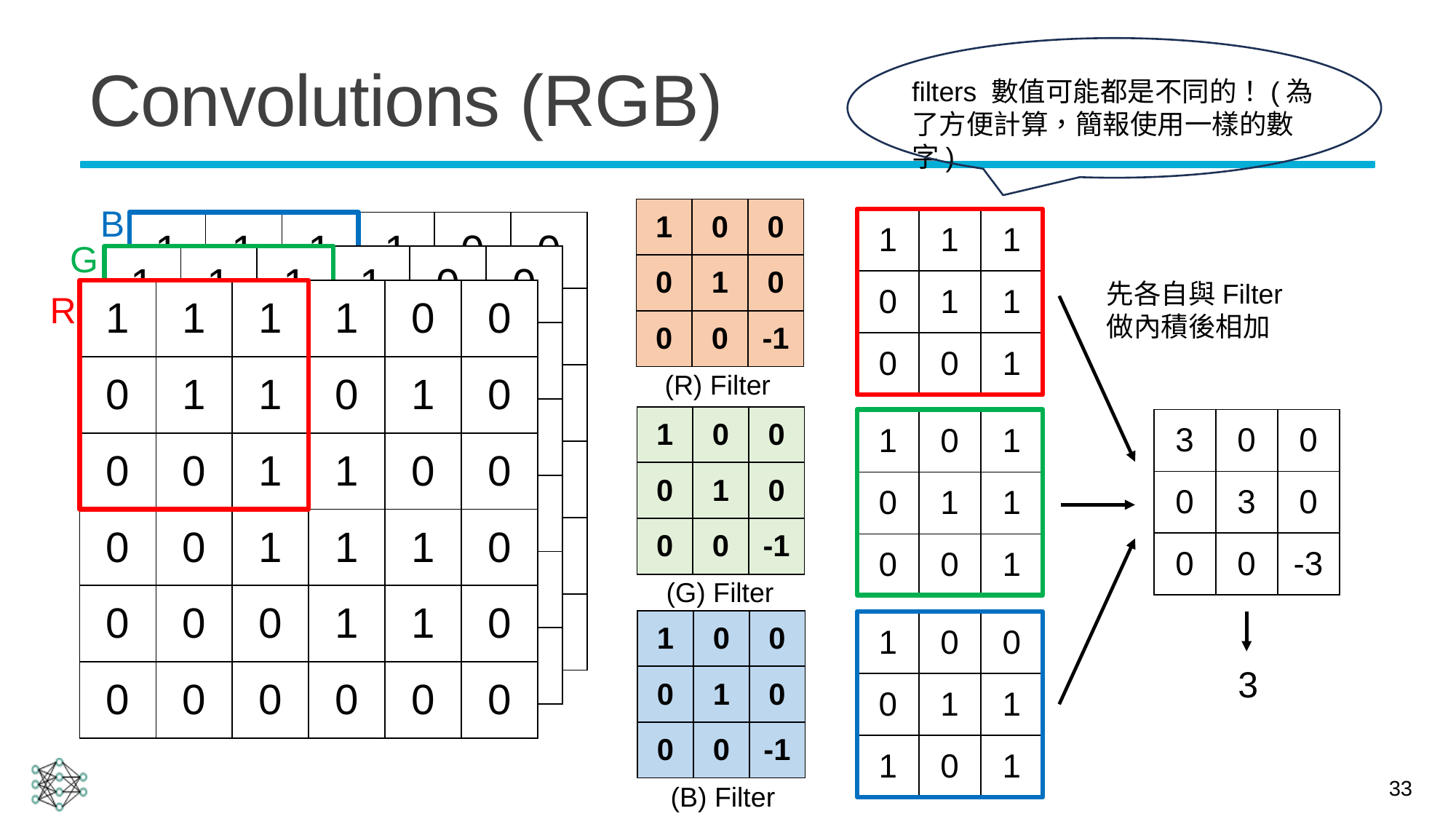

filters 數值可能都是不同的！(為了方便計算，簡報使用一樣的數字)
# Convolutions (RGB)
B
| 1 | 0 | 0 |
| --- | --- | --- |
| 0 | 1 | 0 |
| 0 | 0 | -1 |

| 1 | 1 | 1 |
| --- | --- | --- |
| 0 | 1 | 1 |
| 0 | 0 | 1 |
| 1 | 1 | 1 | 1 | 0 | 0 |
| --- | --- | --- | --- | --- | --- |
| 0 | 1 | 1 | 0 | 1 | 0 |
| 0 | 0 | 1 | 1 | 0 | 0 |
| 0 | 0 | 1 | 1 | 1 | 0 |
| 0 | 0 | 0 | 1 | 1 | 0 |
| 0 | 0 | 0 | 0 | 0 | 0 |

G

| 1 | 1 | 1 | 1 | 0 | 0 |
| --- | --- | --- | --- | --- | --- |
| 0 | 1 | 1 | 0 | 1 | 0 |
| 0 | 0 | 1 | 1 | 0 | 0 |
| 0 | 0 | 1 | 1 | 1 | 0 |
| 0 | 0 | 0 | 1 | 1 | 0 |
| 0 | 0 | 0 | 0 | 0 | 0 |
先各自與Filter做內積後相加

| 1 | 1 | 1 | 1 | 0 | 0 |
| --- | --- | --- | --- | --- | --- |
| 0 | 1 | 1 | 0 | 1 | 0 |
| 0 | 0 | 1 | 1 | 0 | 0 |
| 0 | 0 | 1 | 1 | 1 | 0 |
| 0 | 0 | 0 | 1 | 1 | 0 |
| 0 | 0 | 0 | 0 | 0 | 0 |
R
(R) Filter
| 1 | 0 | 0 |
| --- | --- | --- |
| 0 | 1 | 0 |
| 0 | 0 | -1 |

| 3 | 0 | 0 |
| --- | --- | --- |
| 0 | 3 | 0 |
| 0 | 0 | -3 |
| 1 | 0 | 1 |
| --- | --- | --- |
| 0 | 1 | 1 |
| 0 | 0 | 1 |
(G) Filter
| 1 | 0 | 0 |
| --- | --- | --- |
| 0 | 1 | 0 |
| 0 | 0 | -1 |

| 1 | 0 | 0 |
| --- | --- | --- |
| 0 | 1 | 1 |
| 1 | 0 | 1 |
3
33
(B) Filter